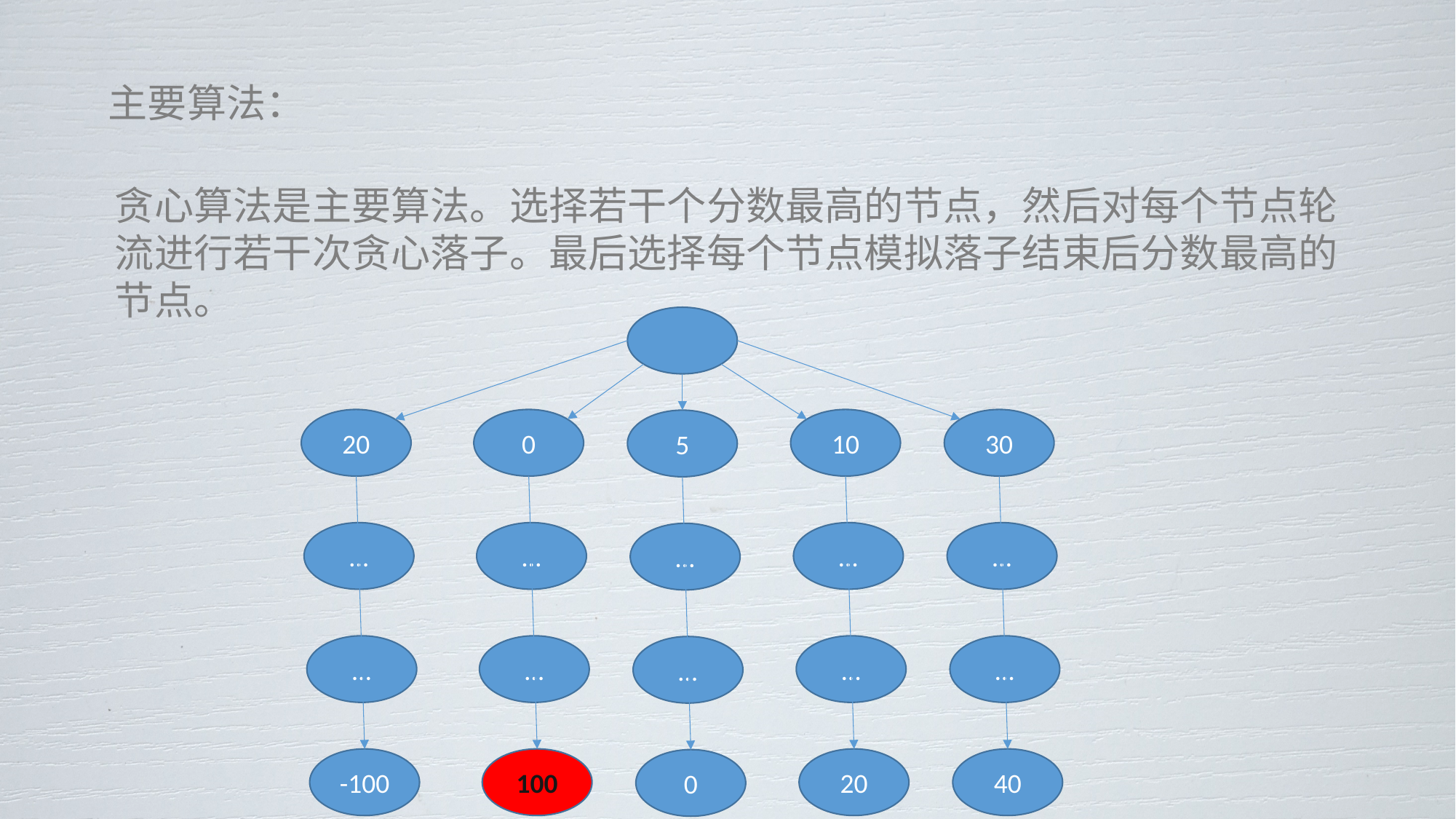

主要算法：
贪心算法是主要算法。选择若干个分数最高的节点，然后对每个节点轮流进行若干次贪心落子。最后选择每个节点模拟落子结束后分数最高的
节点。

20
0
10
30
5
…
…
…
…
…
…
…
…
…
…
-100
100
20
40
0